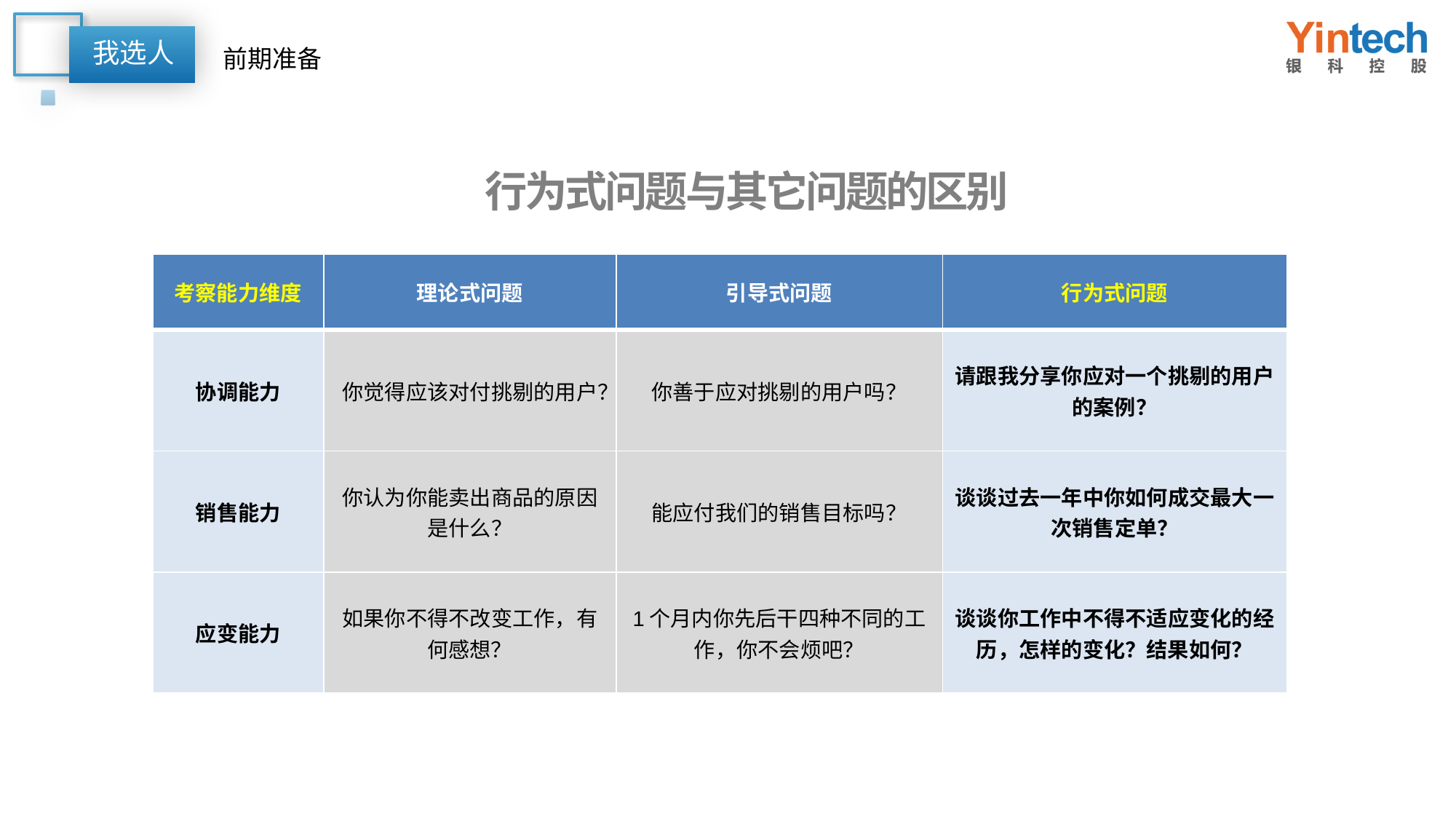

我选人
前期准备
# 行为式问题与其它问题的区别
| 考察能力维度 | 理论式问题 | 引导式问题 | 行为式问题 |
| --- | --- | --- | --- |
| 协调能力 | 你觉得应该对付挑剔的用户？ | 你善于应对挑剔的用户吗？ | 请跟我分享你应对一个挑剔的用户的案例？ |
| 销售能力 | 你认为你能卖出商品的原因是什么？ | 能应付我们的销售目标吗？ | 谈谈过去一年中你如何成交最大一次销售定单？ |
| 应变能力 | 如果你不得不改变工作，有何感想？ | 1个月内你先后干四种不同的工作，你不会烦吧？ | 谈谈你工作中不得不适应变化的经历，怎样的变化？结果如何？ |